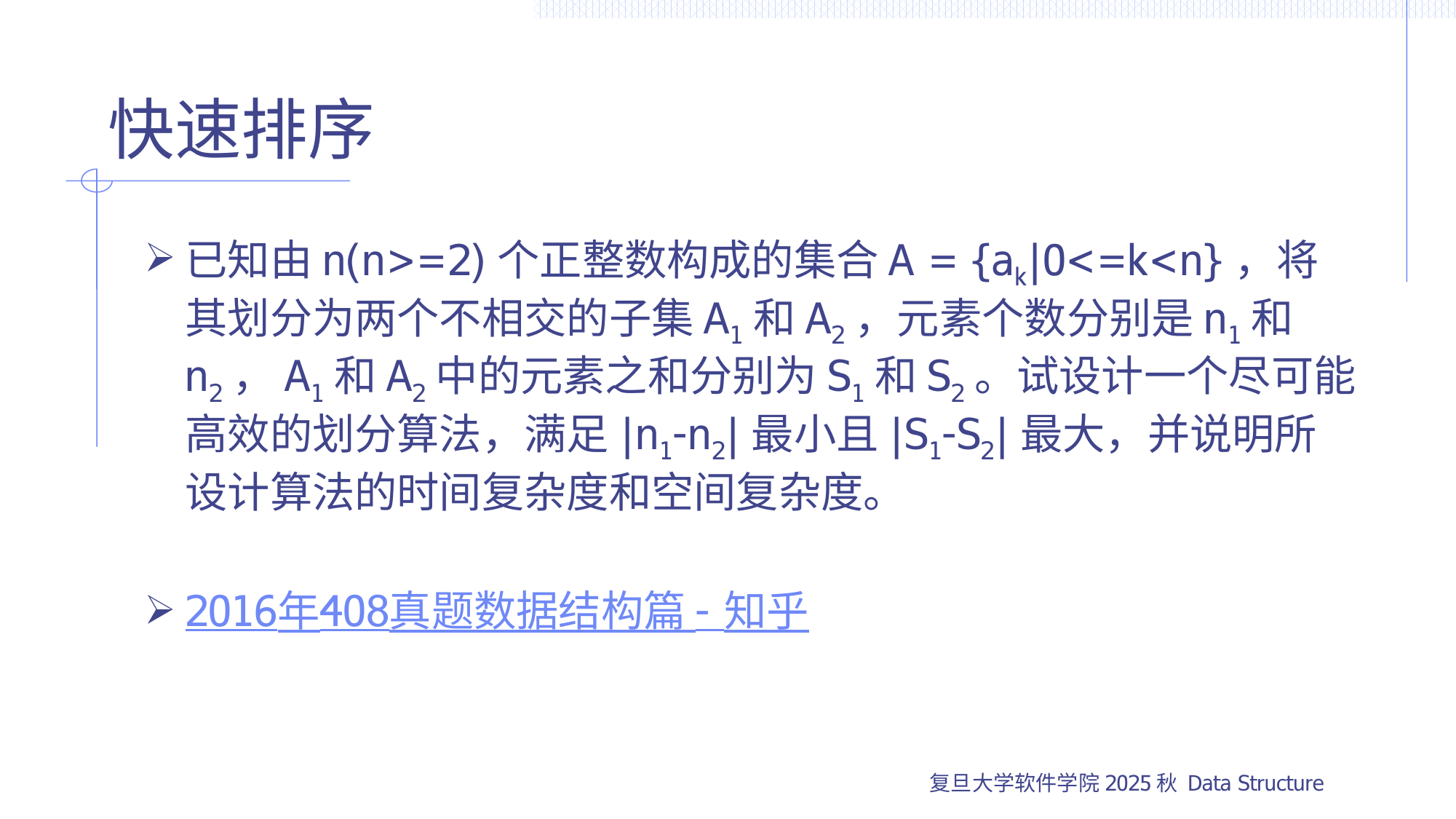

# 快速排序
已知由n(n>=2)个正整数构成的集合A = {ak|0<=k<n}，将其划分为两个不相交的子集A1和A2，元素个数分别是n1和n2，A1和A2中的元素之和分别为S1和S2。试设计一个尽可能高效的划分算法，满足|n1-n2|最小且|S1-S2|最大，并说明所设计算法的时间复杂度和空间复杂度。

2016年408真题数据结构篇 - 知乎